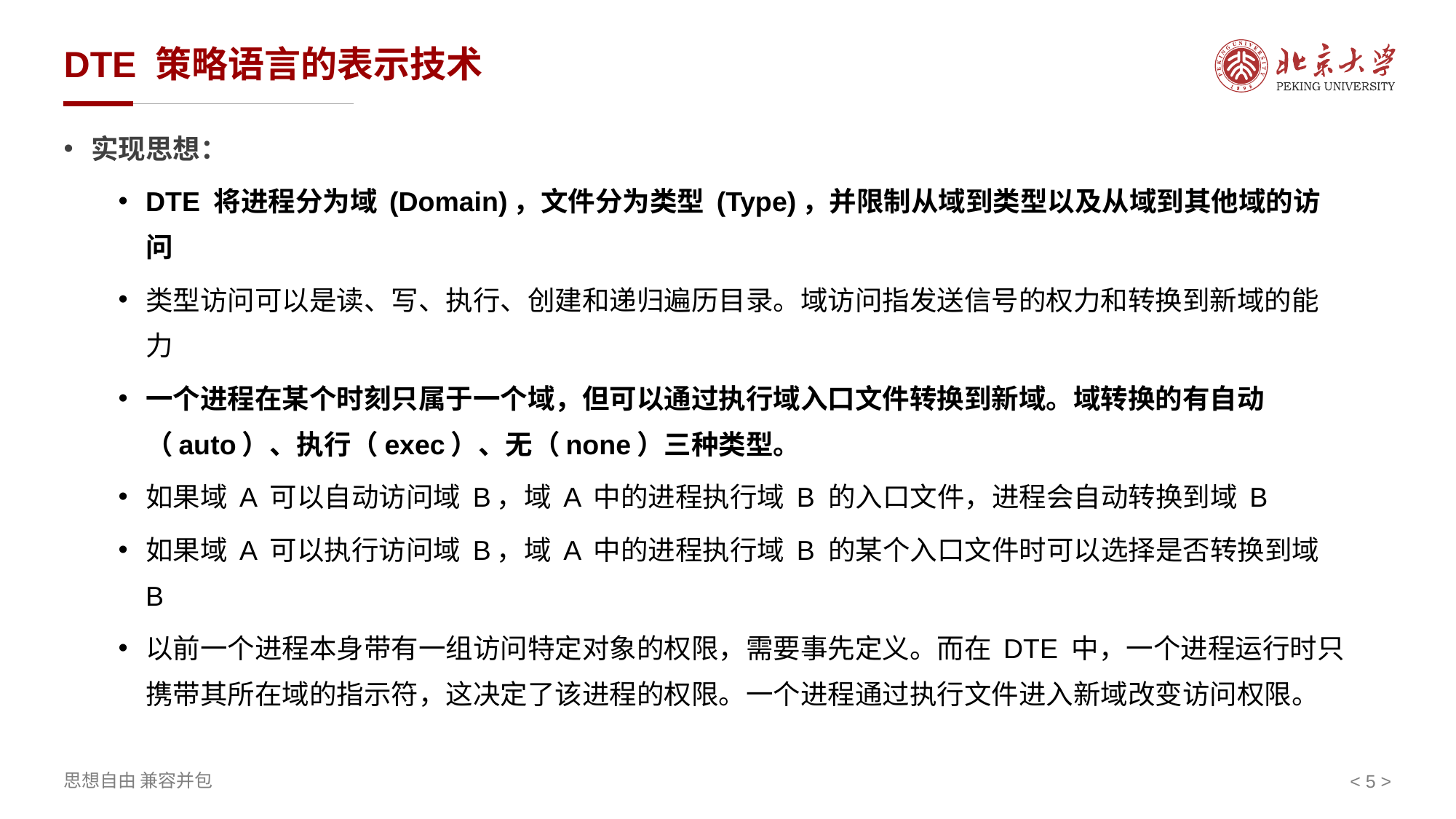

# DTE 策略语言的表示技术
实现思想：
DTE 将进程分为域 (Domain)，文件分为类型 (Type)，并限制从域到类型以及从域到其他域的访问
类型访问可以是读、写、执行、创建和递归遍历目录。域访问指发送信号的权力和转换到新域的能力
一个进程在某个时刻只属于一个域，但可以通过执行域入口文件转换到新域。域转换的有自动（auto）、执行（exec）、无（none）三种类型。
如果域 A 可以自动访问域 B，域 A 中的进程执行域 B 的入口文件，进程会自动转换到域 B
如果域 A 可以执行访问域 B，域 A 中的进程执行域 B 的某个入口文件时可以选择是否转换到域 B
以前一个进程本身带有一组访问特定对象的权限，需要事先定义。而在 DTE 中，一个进程运行时只携带其所在域的指示符，这决定了该进程的权限。一个进程通过执行文件进入新域改变访问权限。

< 5 >